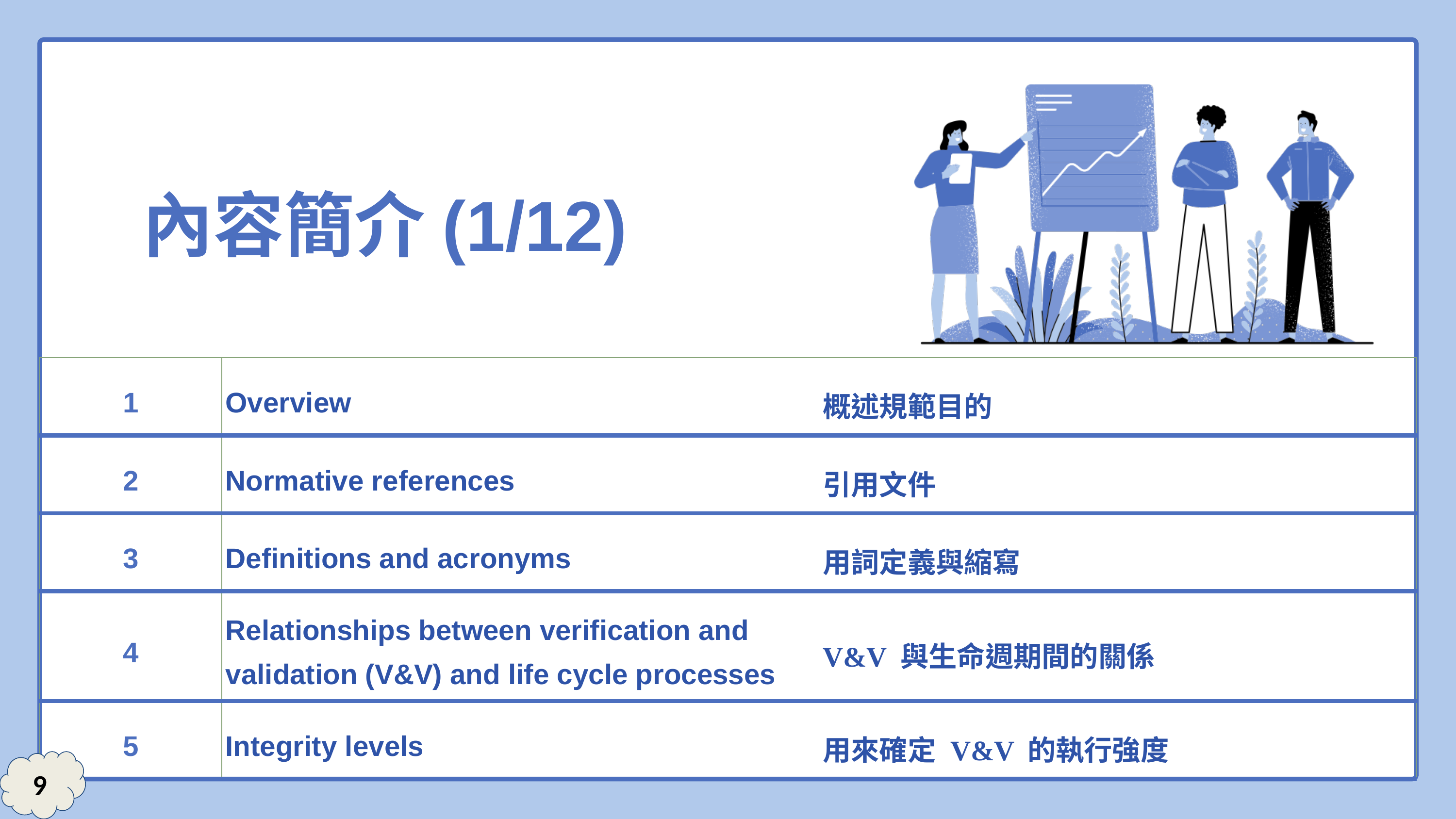

內容簡介(1/12)
| 1 | Overview | 概述規範目的 |
| --- | --- | --- |
| 2 | Normative references | 引用文件 |
| 3 | Definitions and acronyms | 用詞定義與縮寫 |
| 4 | Relationships between verification and validation (V&V) and life cycle processes | V&V 與生命週期間的關係 |
| 5 | Integrity levels | 用來確定 V&V 的執行強度 |
9